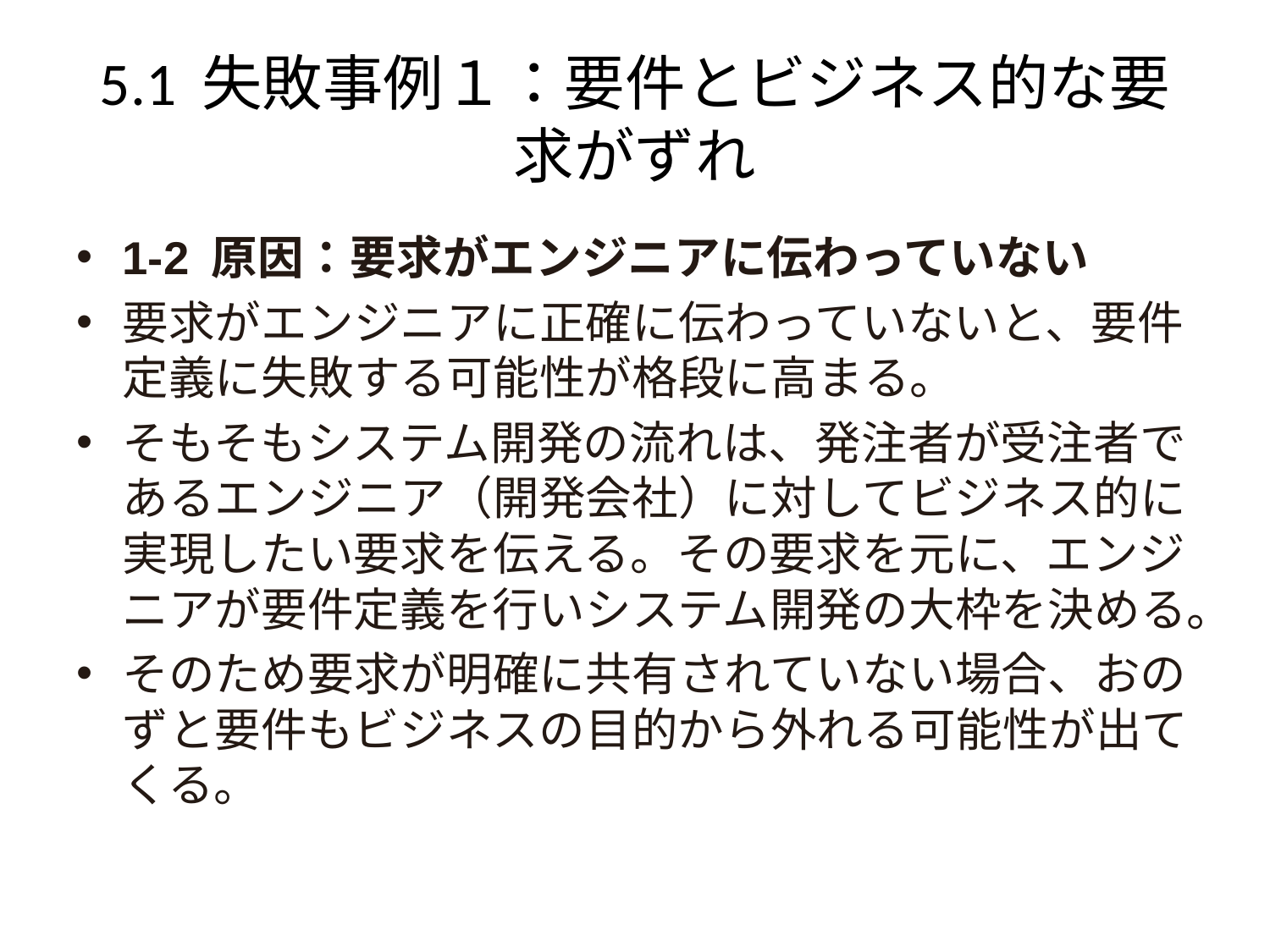

# 5.1 失敗事例１：要件とビジネス的な要求がずれ
1-2 原因：要求がエンジニアに伝わっていない
要求がエンジニアに正確に伝わっていないと、要件定義に失敗する可能性が格段に高まる。
そもそもシステム開発の流れは、発注者が受注者であるエンジニア（開発会社）に対してビジネス的に実現したい要求を伝える。その要求を元に、エンジニアが要件定義を行いシステム開発の大枠を決める。
そのため要求が明確に共有されていない場合、おのずと要件もビジネスの目的から外れる可能性が出てくる。